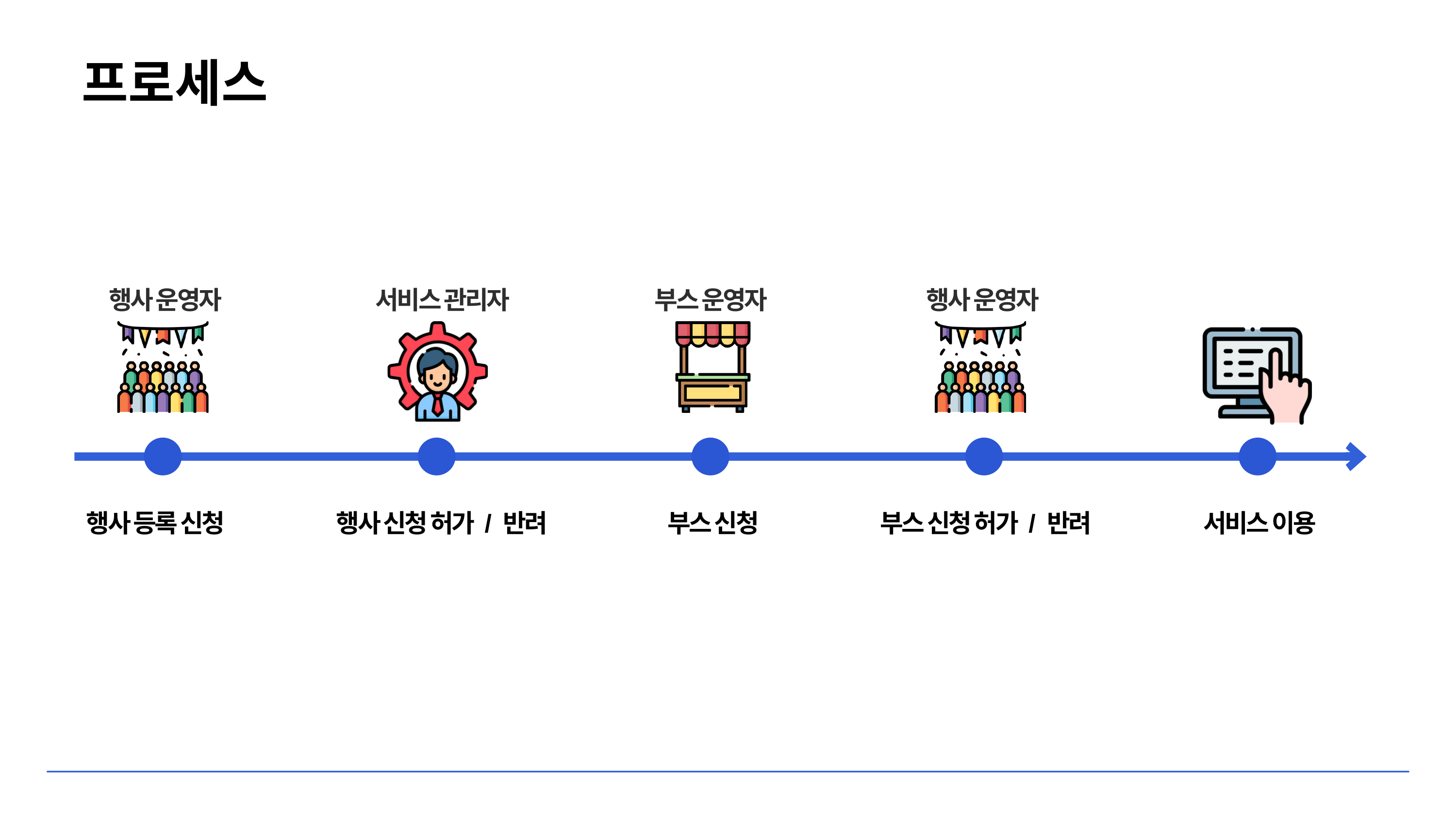

프로세스
행사 운영자
서비스 관리자
부스 운영자
행사 운영자

행사 등록 신청
행사 신청 허가 / 반려
부스 신청
부스 신청 허가 / 반려
서비스 이용